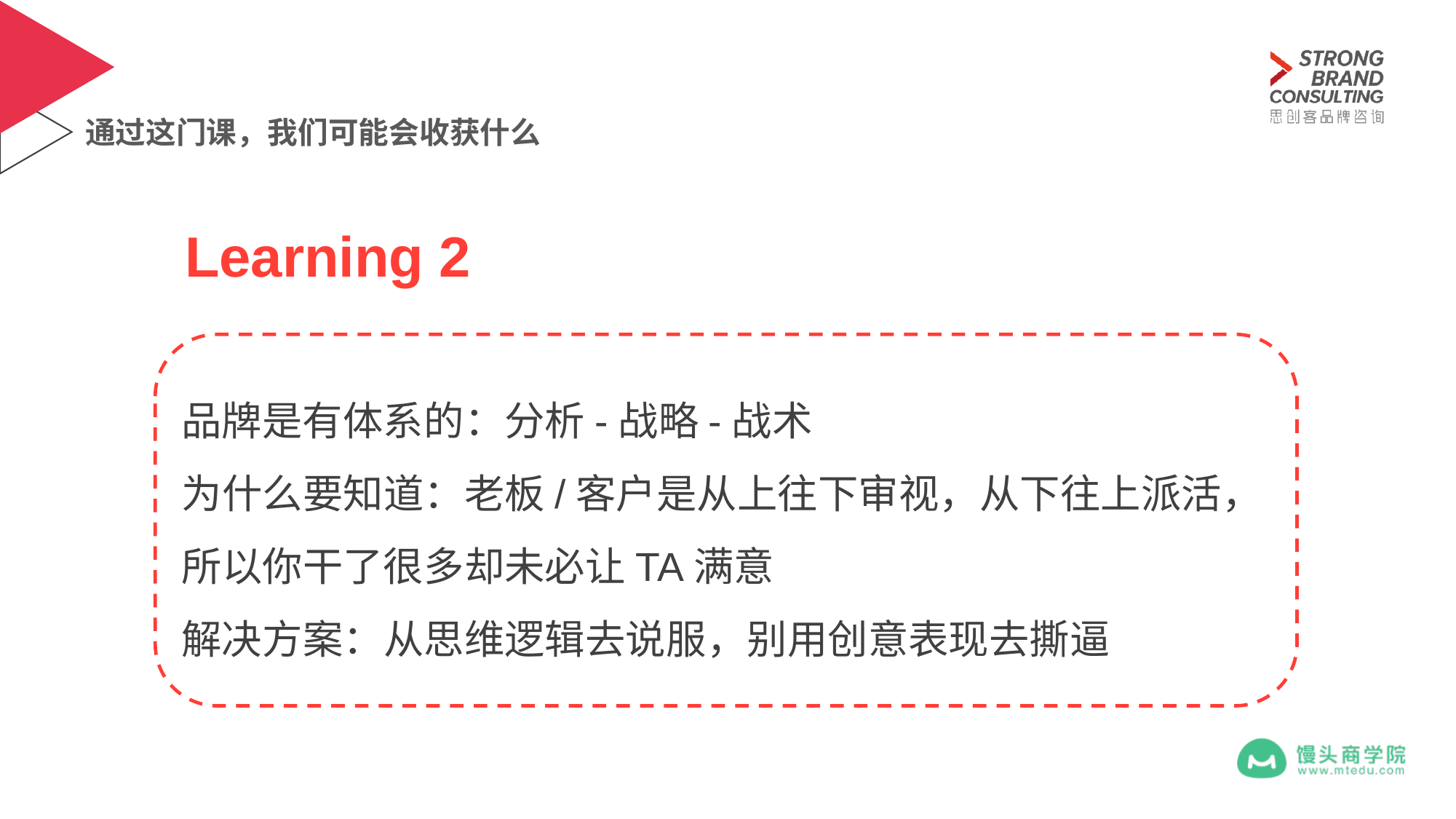

通过这门课，我们可能会收获什么
Learning 2

品牌是有体系的：分析-战略-战术
为什么要知道：老板/客户是从上往下审视，从下往上派活，所以你干了很多却未必让TA满意
解决方案：从思维逻辑去说服，别用创意表现去撕逼